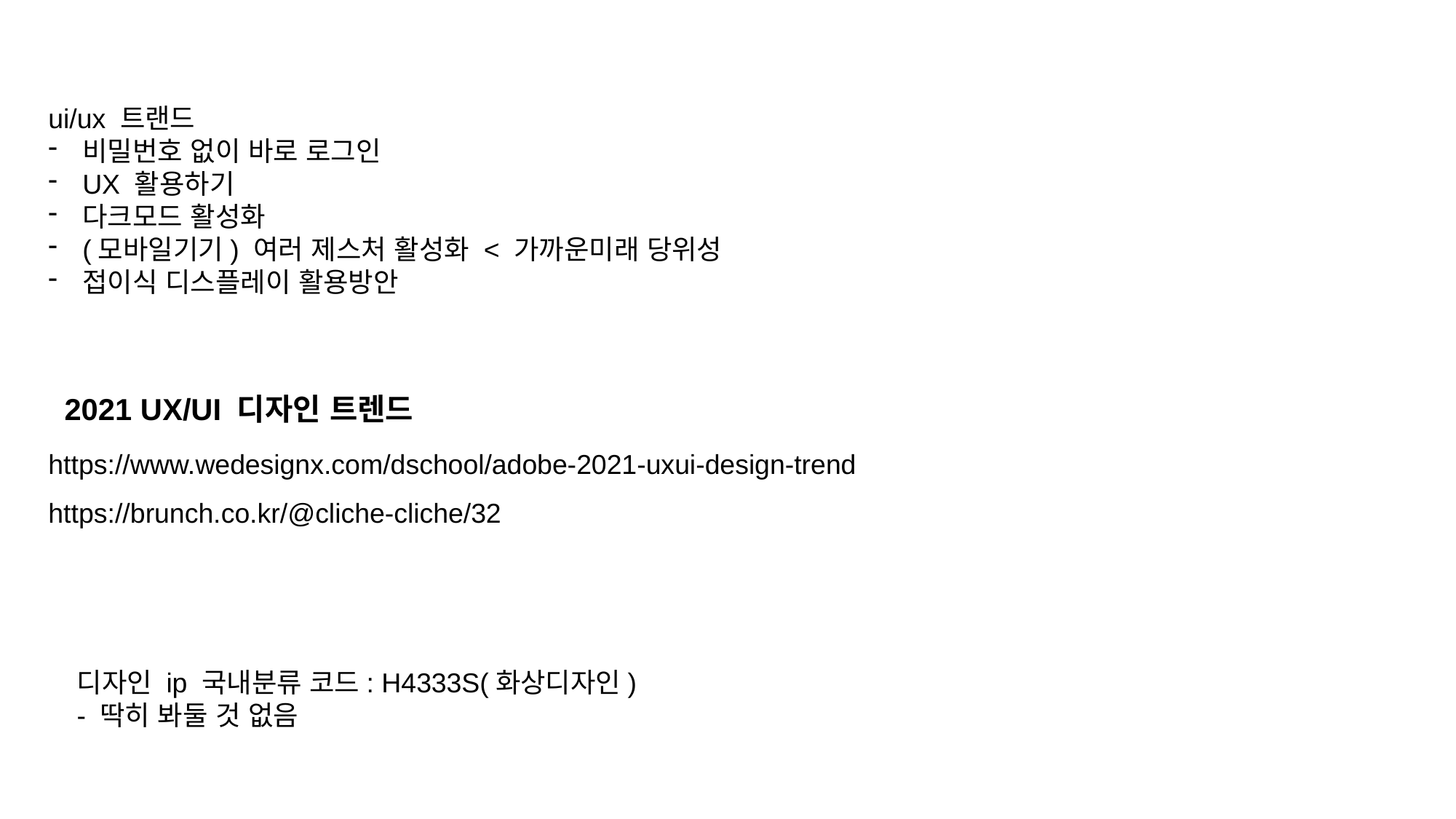

ui/ux 트랜드
비밀번호 없이 바로 로그인
UX 활용하기
다크모드 활성화
(모바일기기) 여러 제스처 활성화 < 가까운미래 당위성
접이식 디스플레이 활용방안

2021 UX/UI 디자인 트렌드
https://www.wedesignx.com/dschool/adobe-2021-uxui-design-trend
https://brunch.co.kr/@cliche-cliche/32
디자인 ip 국내분류 코드: H4333S(화상디자인)
- 딱히 봐둘 것 없음